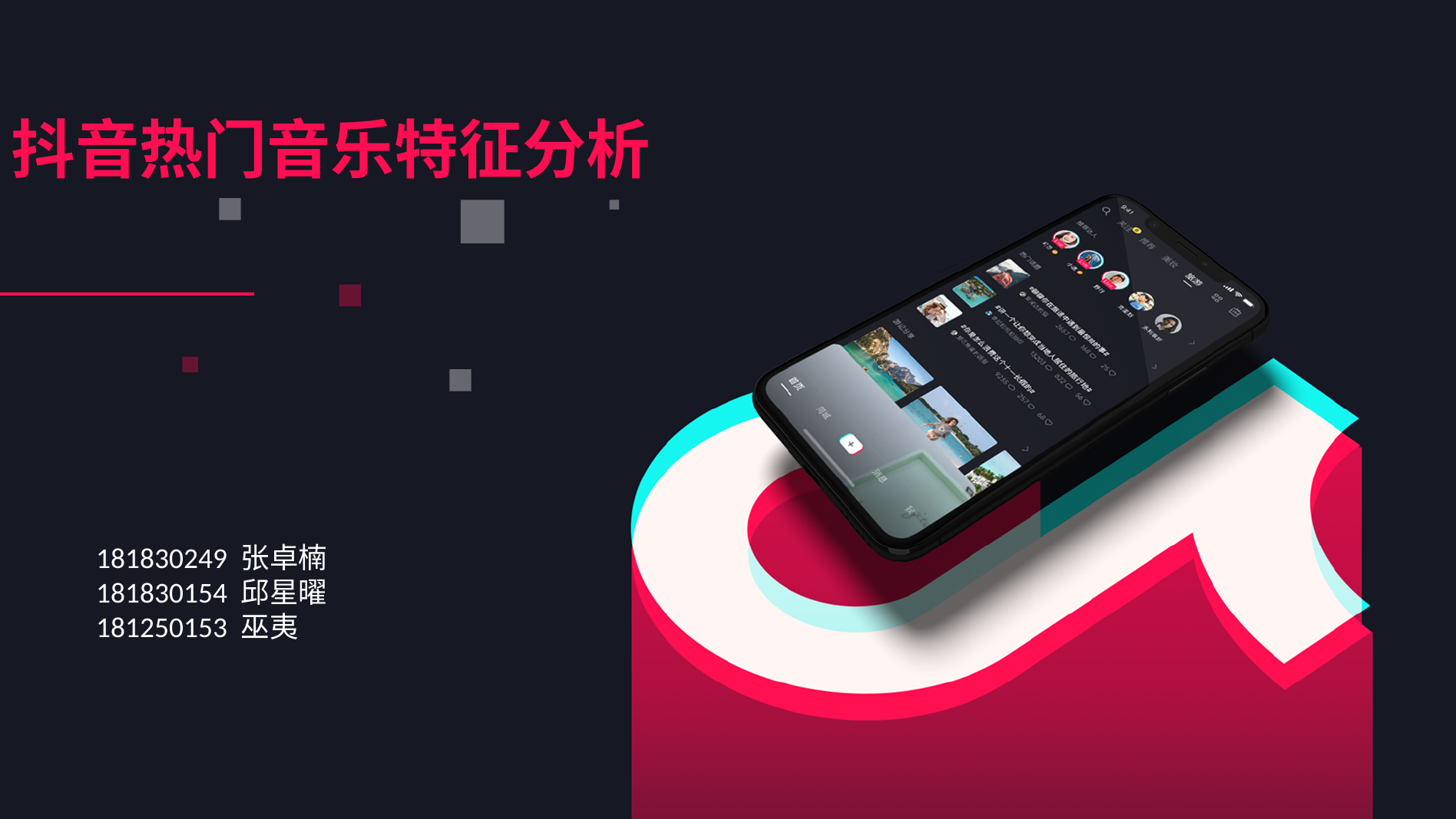

抖音热门音乐特征分析

181830249 张卓楠
181830154 邱星曜
181250153 巫夷